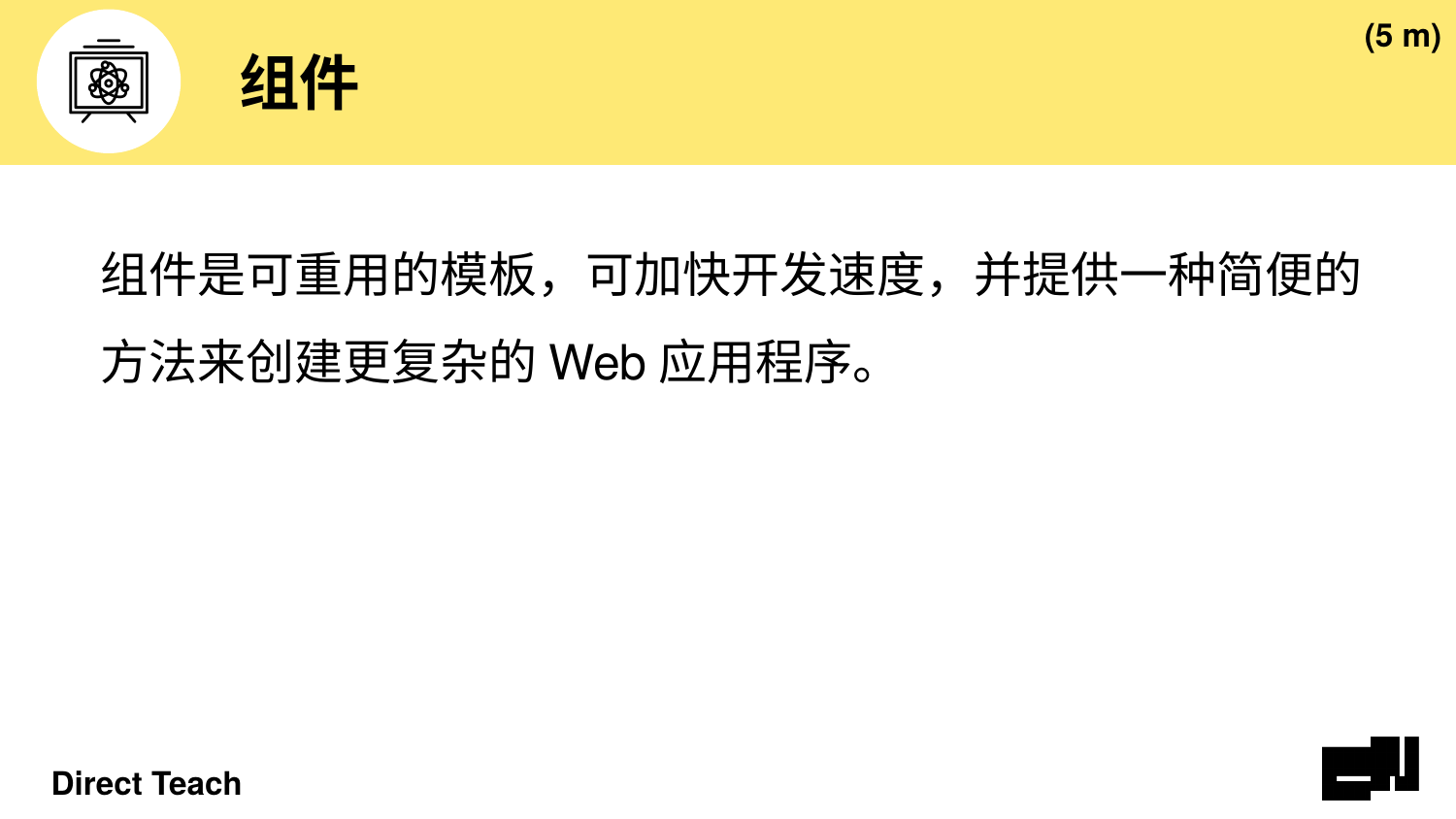

(5 m)
# 组件
组件是可重用的模板，可加快开发速度，并提供一种简便的方法来创建更复杂的Web应用程序。